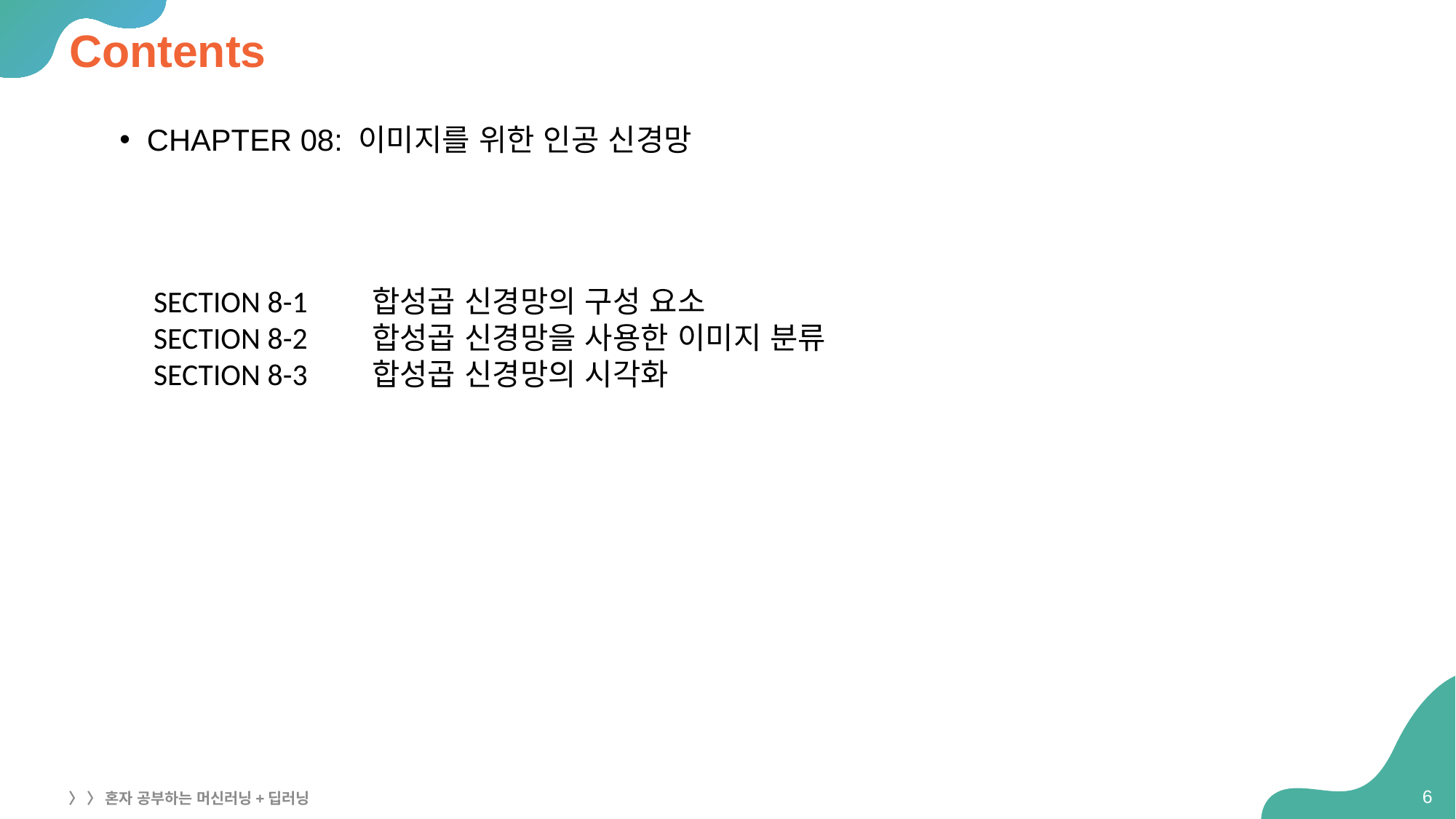

# Contents
CHAPTER 08: 이미지를 위한 인공 신경망

SECTION 8-1	합성곱 신경망의 구성 요소
SECTION 8-2 	합성곱 신경망을 사용한 이미지 분류
SECTION 8-3 	합성곱 신경망의 시각화

6
〉 〉 혼자 공부하는 머신러닝+딥러닝